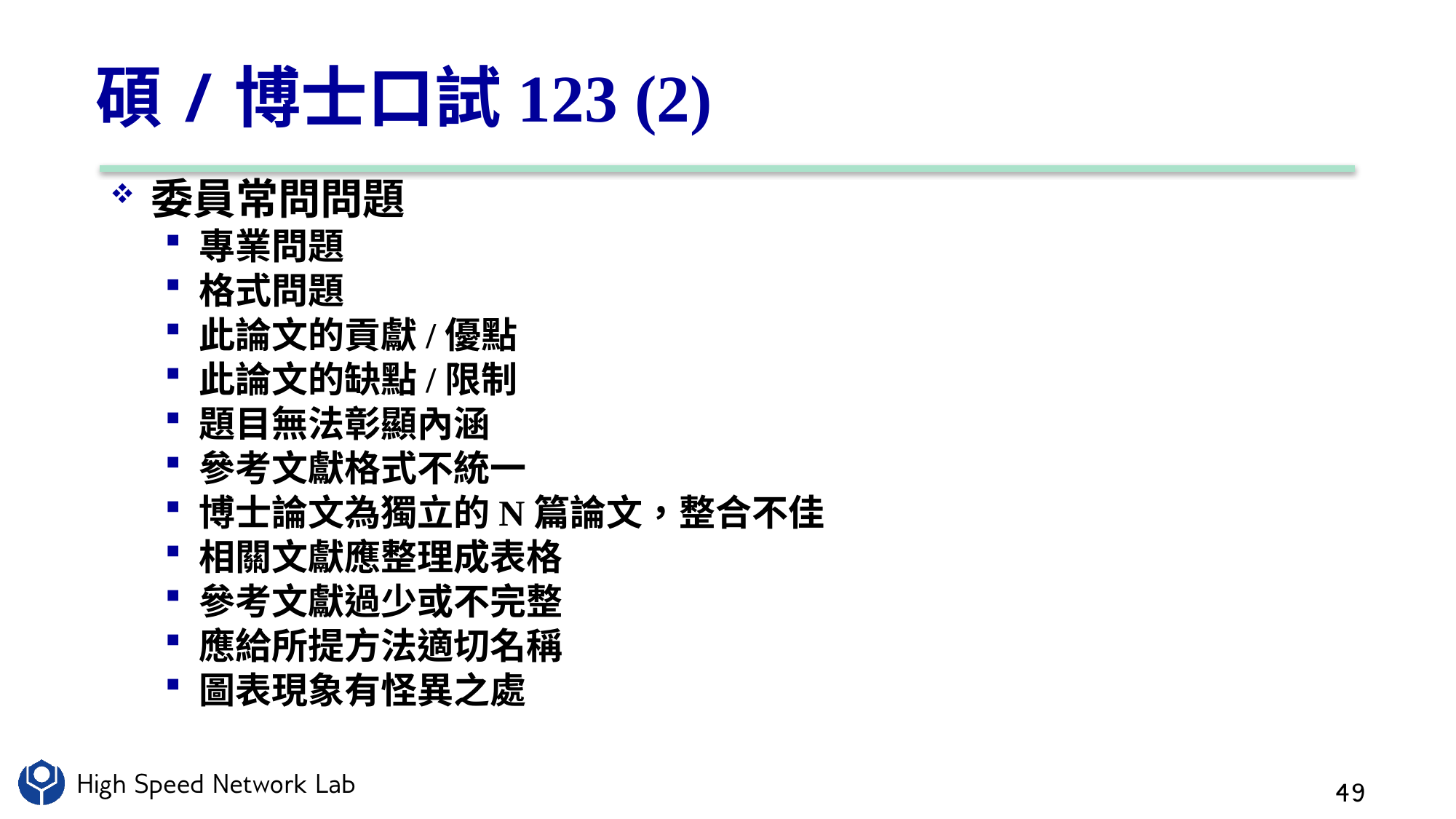

# 碩/博士口試123 (2)
委員常問問題
專業問題
格式問題
此論文的貢獻/優點
此論文的缺點/限制
題目無法彰顯內涵
參考文獻格式不統一
博士論文為獨立的N篇論文，整合不佳
相關文獻應整理成表格
參考文獻過少或不完整
應給所提方法適切名稱
圖表現象有怪異之處

49